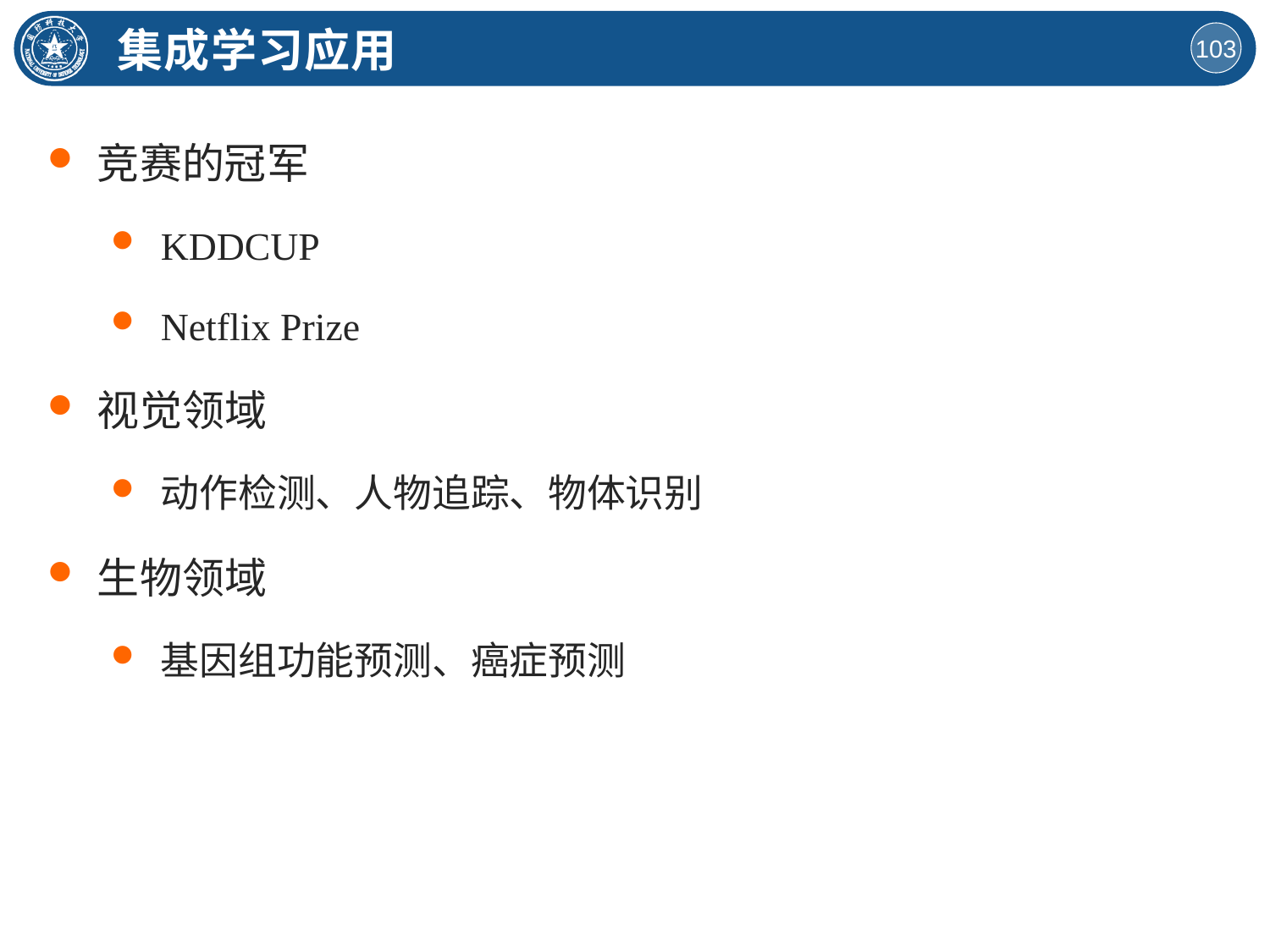

集成学习应用
竞赛的冠军
KDDCUP
Netflix Prize
视觉领域
动作检测、人物追踪、物体识别
生物领域
基因组功能预测、癌症预测